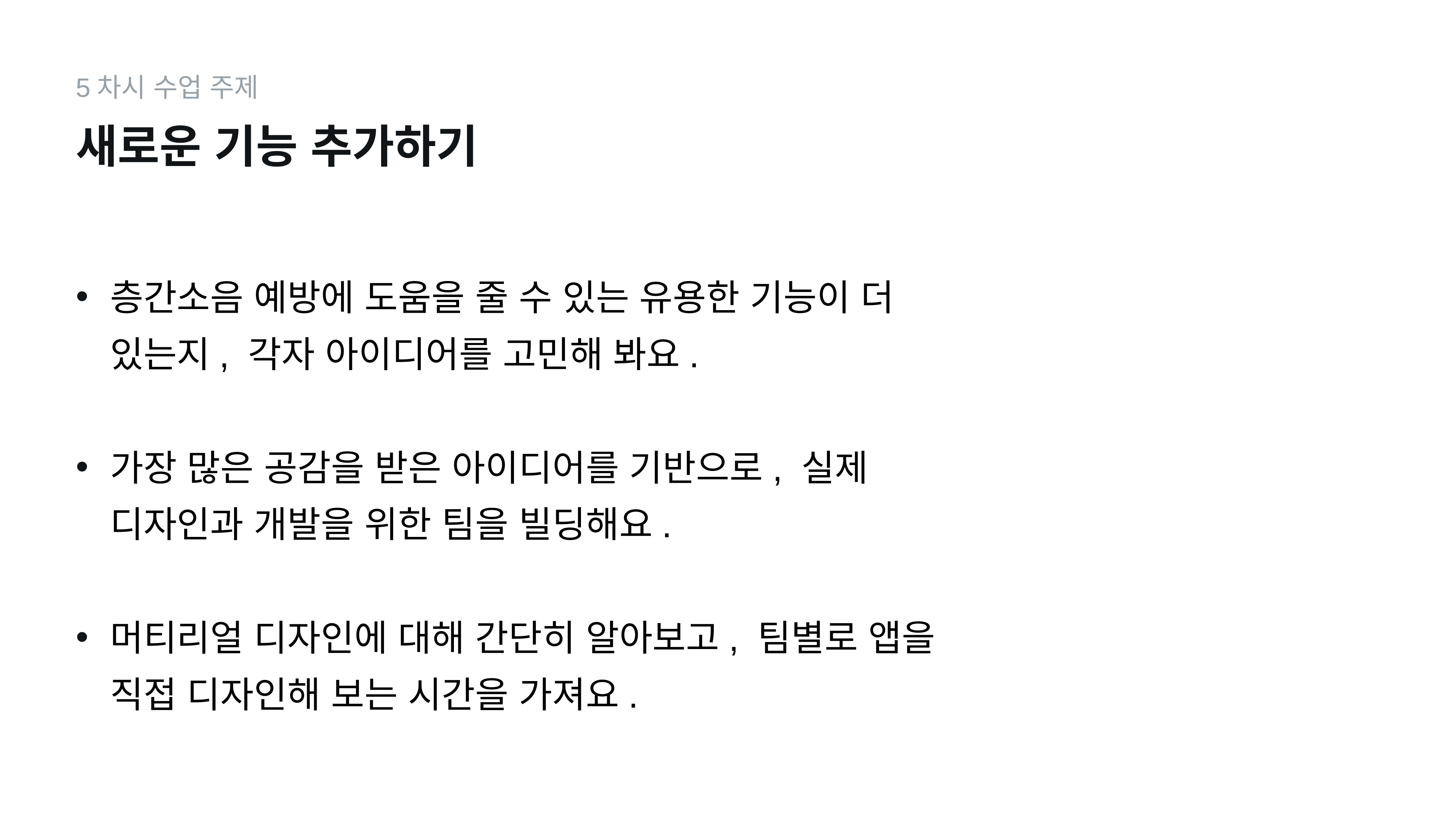

5차시 수업 주제
새로운 기능 추가하기
층간소음 예방에 도움을 줄 수 있는 유용한 기능이 더 있는지, 각자 아이디어를 고민해 봐요.

가장 많은 공감을 받은 아이디어를 기반으로, 실제 디자인과 개발을 위한 팀을 빌딩해요.

머티리얼 디자인에 대해 간단히 알아보고, 팀별로 앱을 직접 디자인해 보는 시간을 가져요.